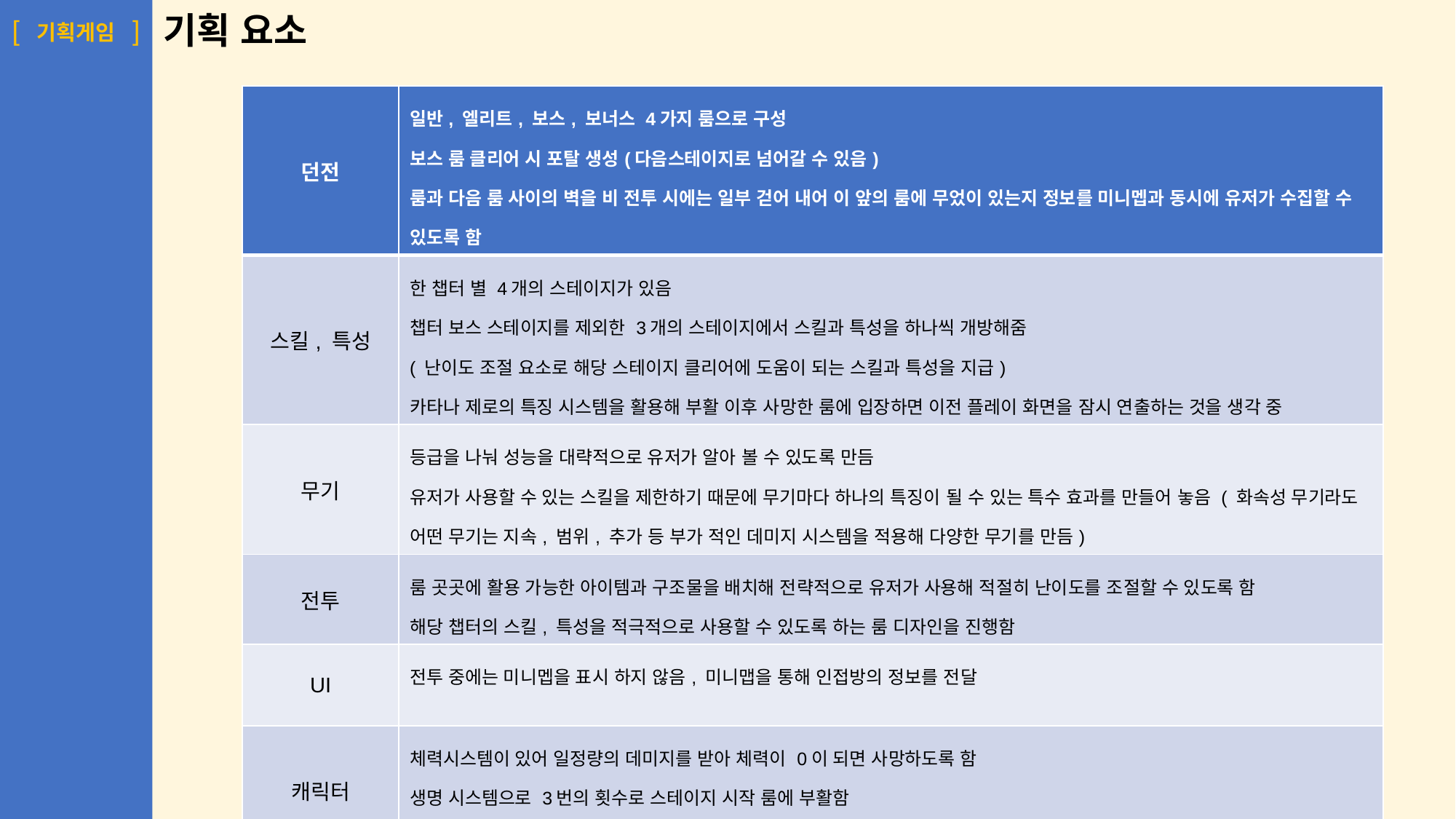

# 기획 요소
| 던전 | 일반, 엘리트, 보스, 보너스 4가지 룸으로 구성 보스 룸 클리어 시 포탈 생성(다음스테이지로 넘어갈 수 있음) 룸과 다음 룸 사이의 벽을 비 전투 시에는 일부 걷어 내어 이 앞의 룸에 무었이 있는지 정보를 미니멥과 동시에 유저가 수집할 수 있도록 함 |
| --- | --- |
| 스킬, 특성 | 한 챕터 별 4개의 스테이지가 있음 챕터 보스 스테이지를 제외한 3개의 스테이지에서 스킬과 특성을 하나씩 개방해줌 ( 난이도 조절 요소로 해당 스테이지 클리어에 도움이 되는 스킬과 특성을 지급) 카타나 제로의 특징 시스템을 활용해 부활 이후 사망한 룸에 입장하면 이전 플레이 화면을 잠시 연출하는 것을 생각 중 |
| 무기 | 등급을 나눠 성능을 대략적으로 유저가 알아 볼 수 있도록 만듬 유저가 사용할 수 있는 스킬을 제한하기 때문에 무기마다 하나의 특징이 될 수 있는 특수 효과를 만들어 놓음 ( 화속성 무기라도 어떤 무기는 지속, 범위, 추가 등 부가 적인 데미지 시스템을 적용해 다양한 무기를 만듬) |
| 전투 | 룸 곳곳에 활용 가능한 아이템과 구조물을 배치해 전략적으로 유저가 사용해 적절히 난이도를 조절할 수 있도록 함 해당 챕터의 스킬, 특성을 적극적으로 사용할 수 있도록 하는 룸 디자인을 진행함 |
| UI | 전투 중에는 미니멥을 표시 하지 않음, 미니맵을 통해 인접방의 정보를 전달 |
| 캐릭터 | 체력시스템이 있어 일정량의 데미지를 받아 체력이 0이 되면 사망하도록 함 생명 시스템으로 3번의 횟수로 스테이지 시작 룸에 부활함 (이때 진행했던 룸 정보를 유지, 3번 이상 사망 시 룸의 정보를 초기화 시킴) |